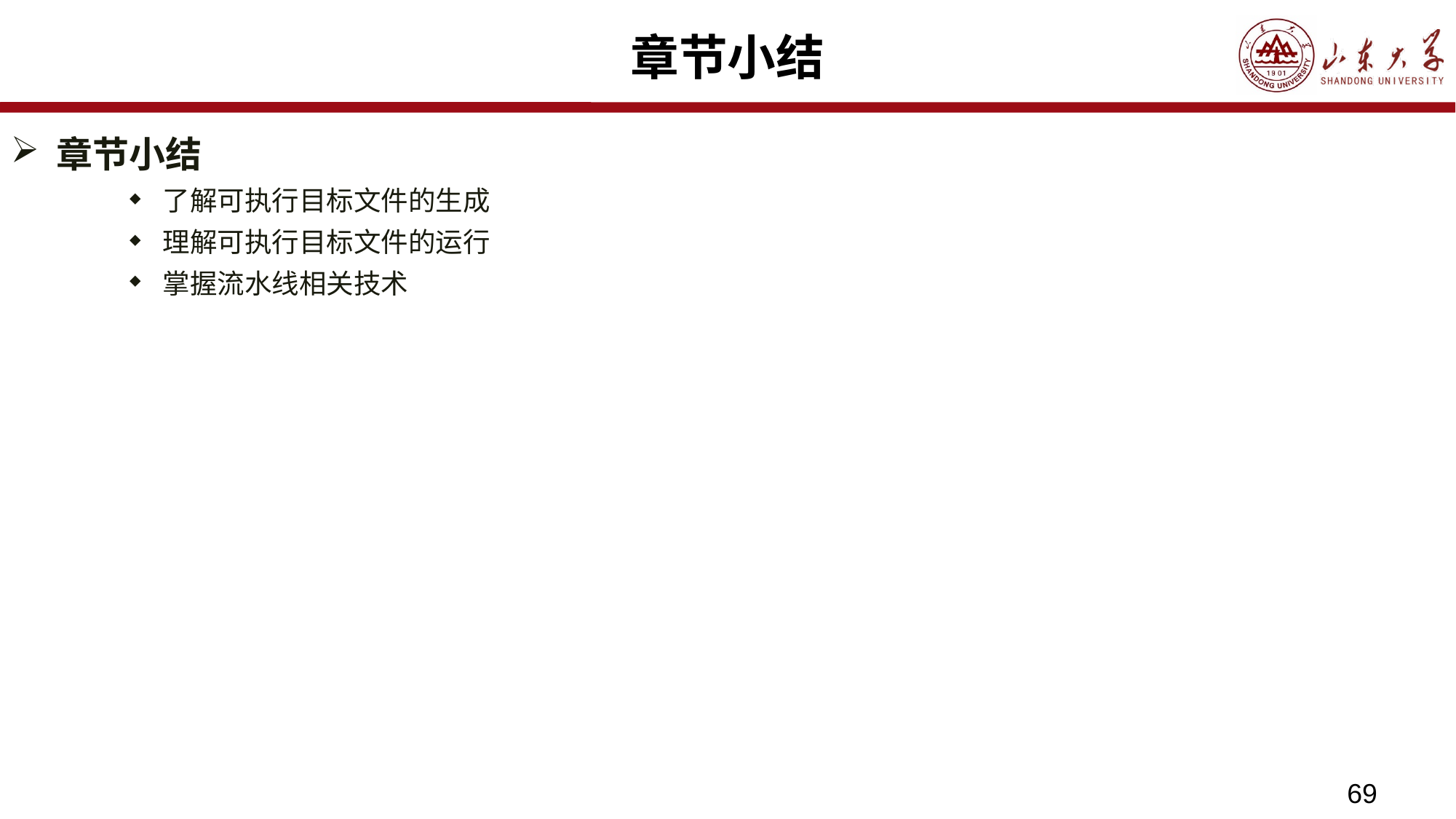

# 章节小结
章节小结
了解可执行目标文件的生成
理解可执行目标文件的运行
掌握流水线相关技术
69